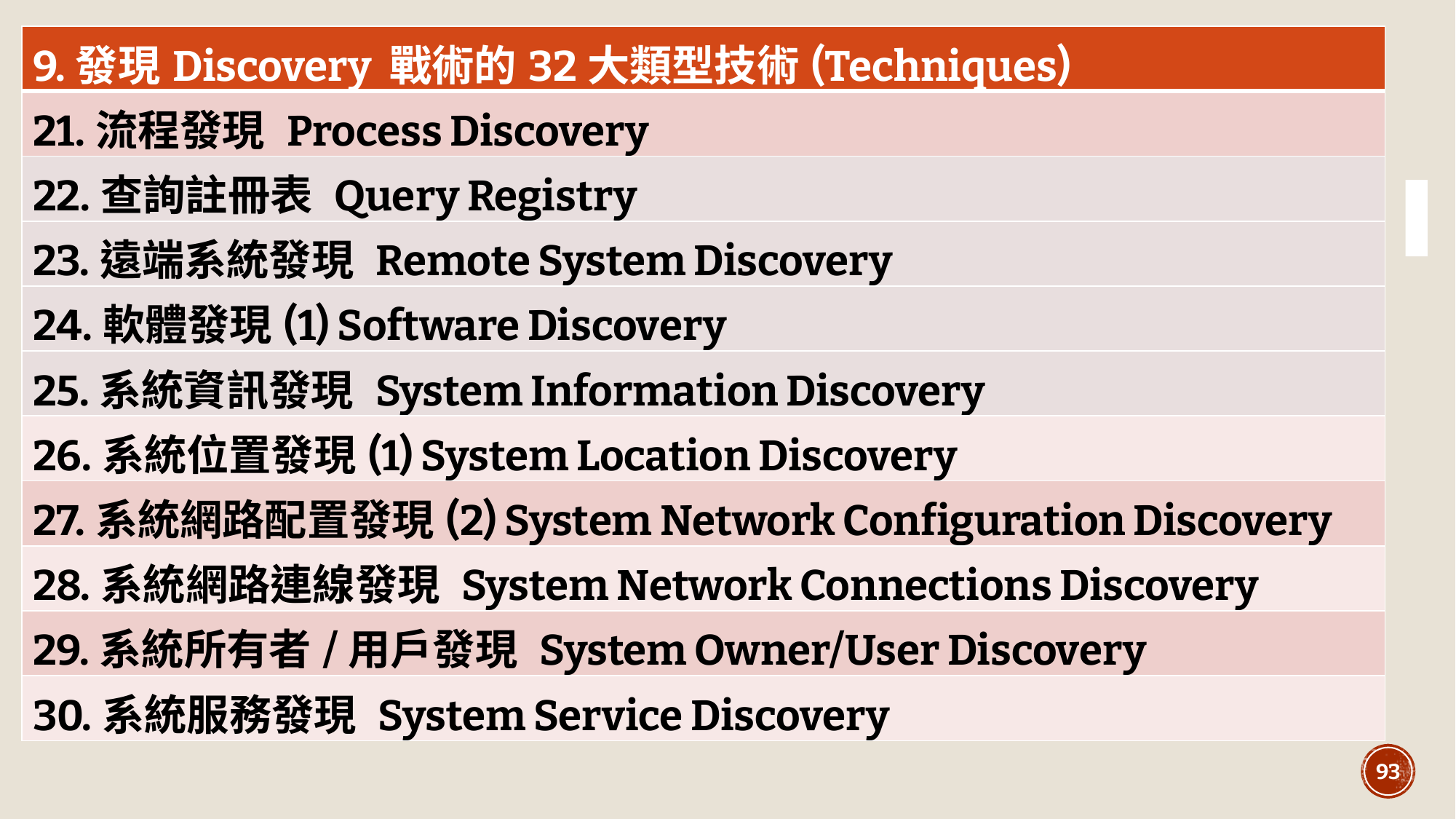

| 9.發現Discovery 戰術的32大類型技術(Techniques) |
| --- |
| 21.流程發現 Process Discovery |
| 22.查詢註冊表 Query Registry |
| 23.遠端系統發現 Remote System Discovery |
| 24.軟體發現(1) Software Discovery |
| 25.系統資訊發現 System Information Discovery |
| 26.系統位置發現(1) System Location Discovery |
| 27.系統網路配置發現(2) System Network Configuration Discovery |
| 28.系統網路連線發現 System Network Connections Discovery |
| 29.系統所有者/用戶發現 System Owner/User Discovery |
| 30.系統服務發現 System Service Discovery |

93